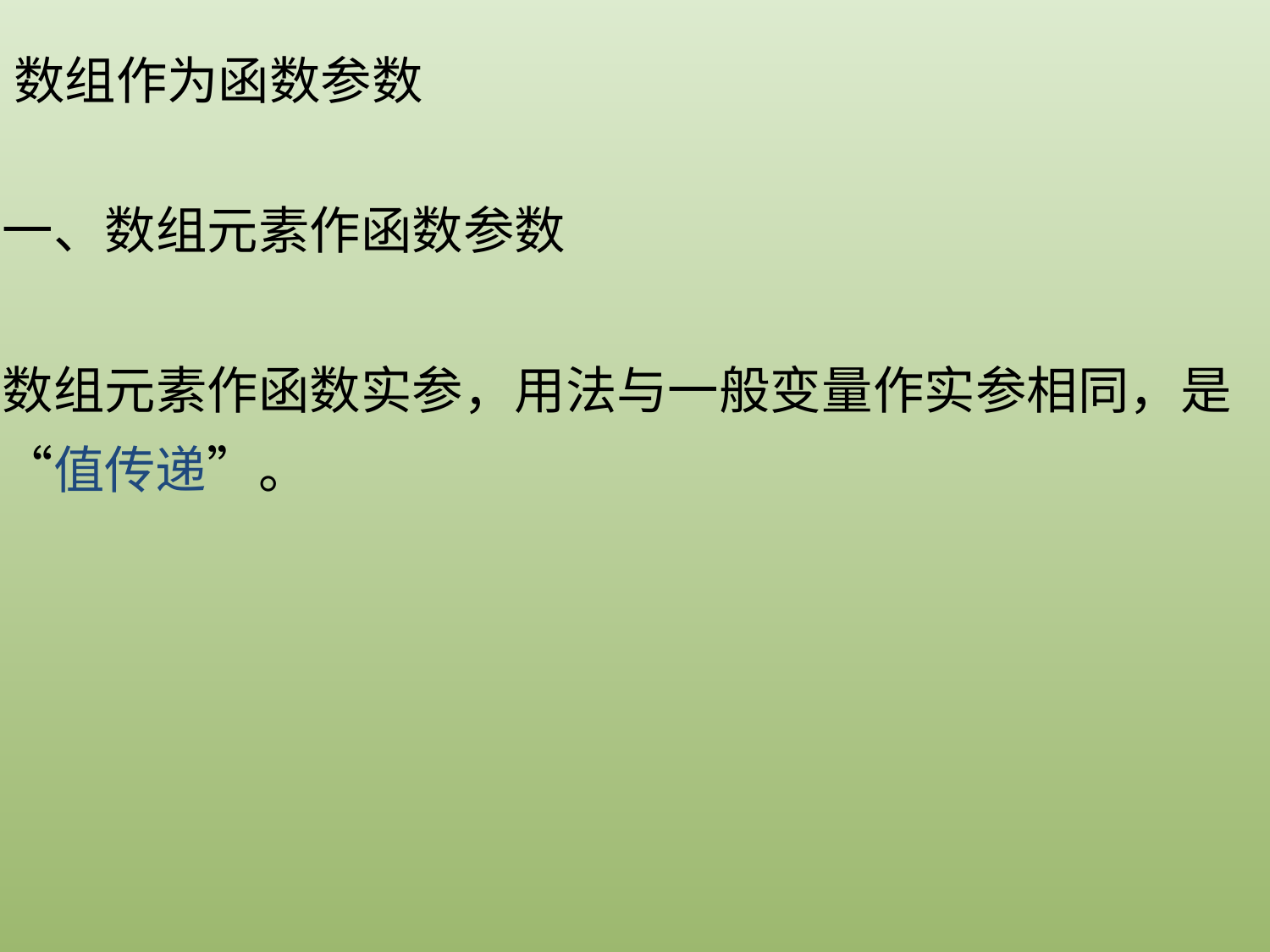

数组作为函数参数
一、数组元素作函数参数
数组元素作函数实参，用法与一般变量作实参相同，是“值传递”。
325